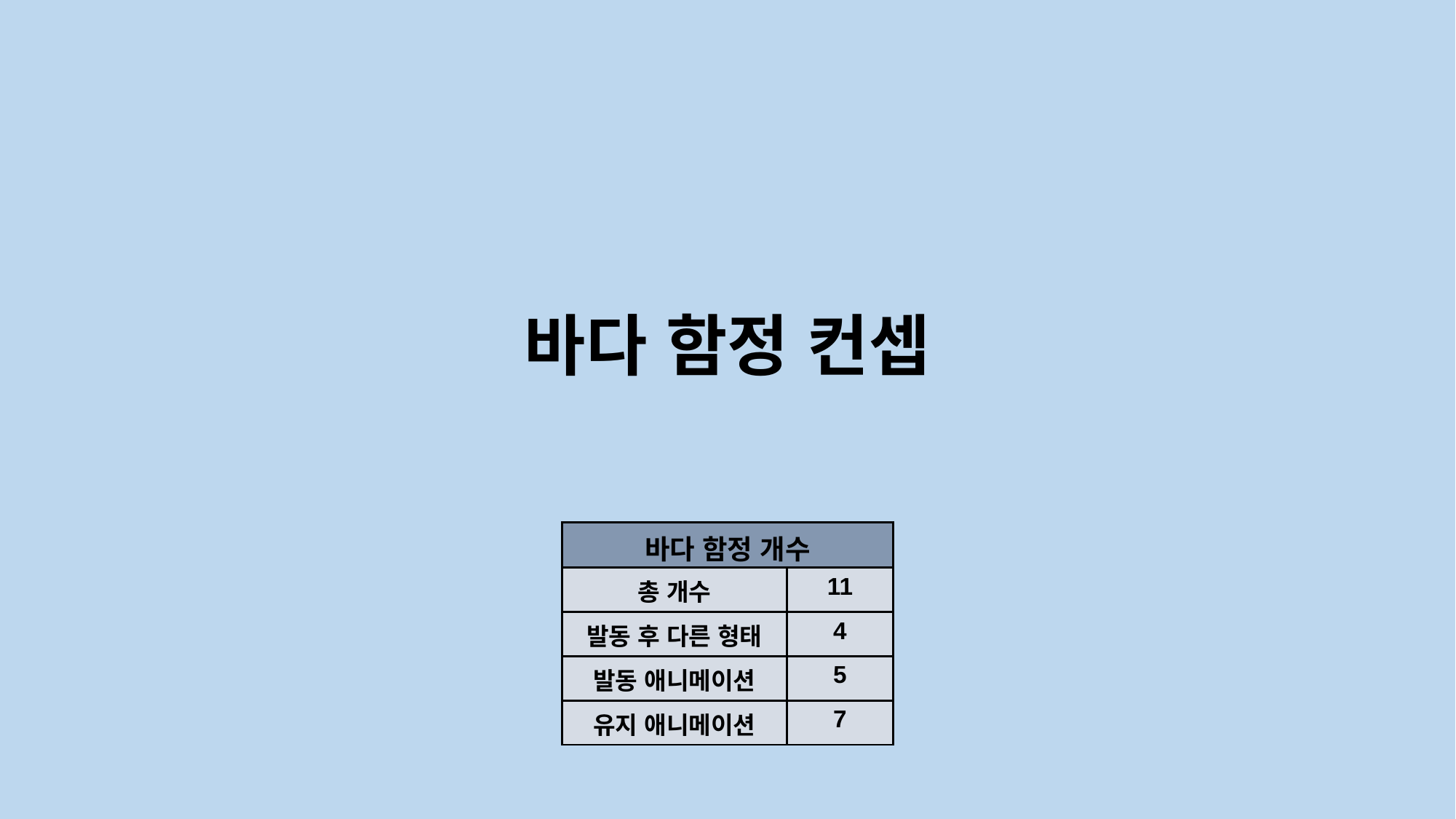

바다 함정 컨셉
| 바다 함정 개수 |  |
| --- | --- |
| 총 개수 | 11 |
| 발동 후 다른 형태 | 4 |
| 발동 애니메이션 | 5 |
| 유지 애니메이션 | 7 |